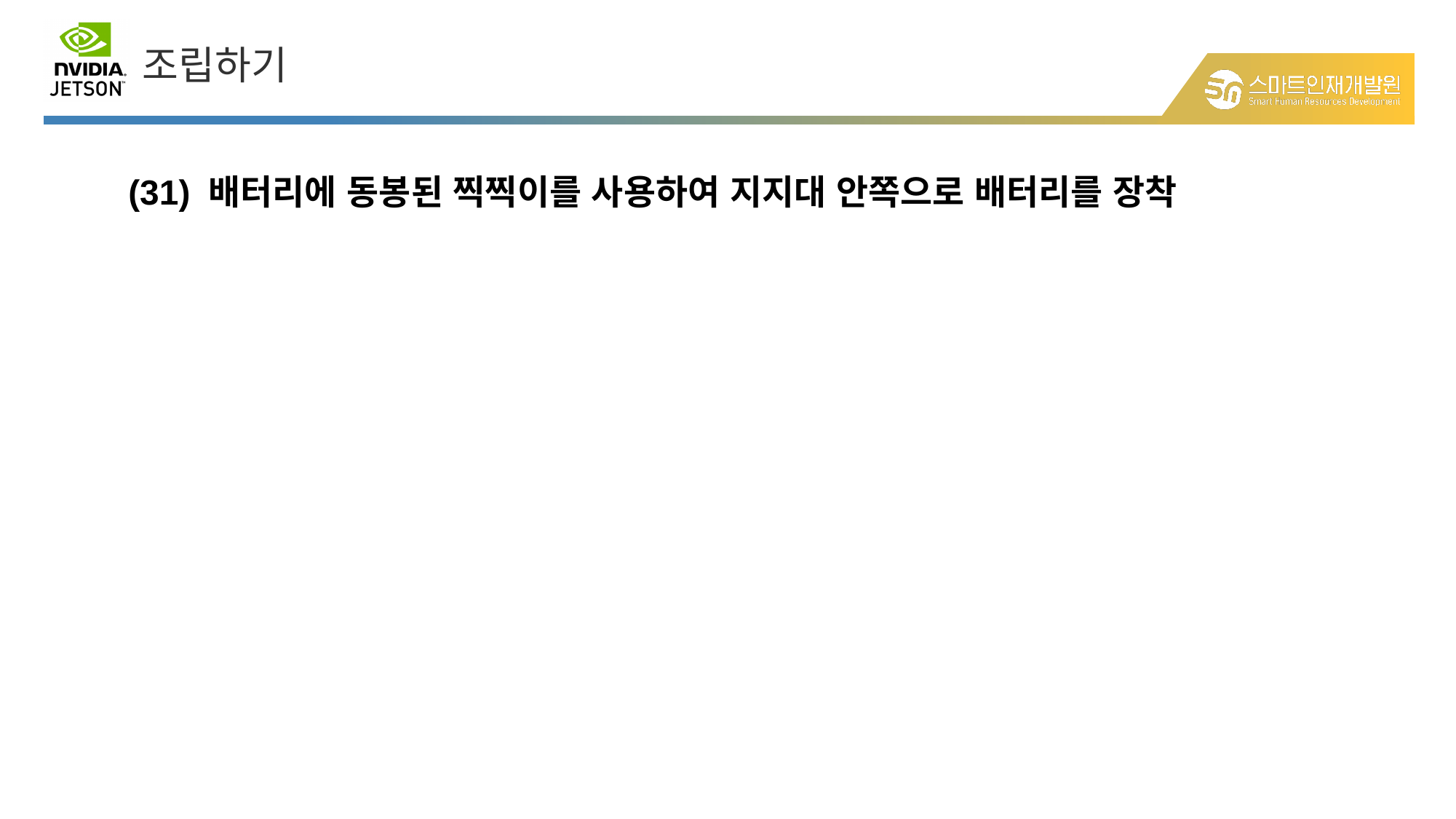

조립하기
(31) 배터리에 동봉된 찍찍이를 사용하여 지지대 안쪽으로 배터리를 장착